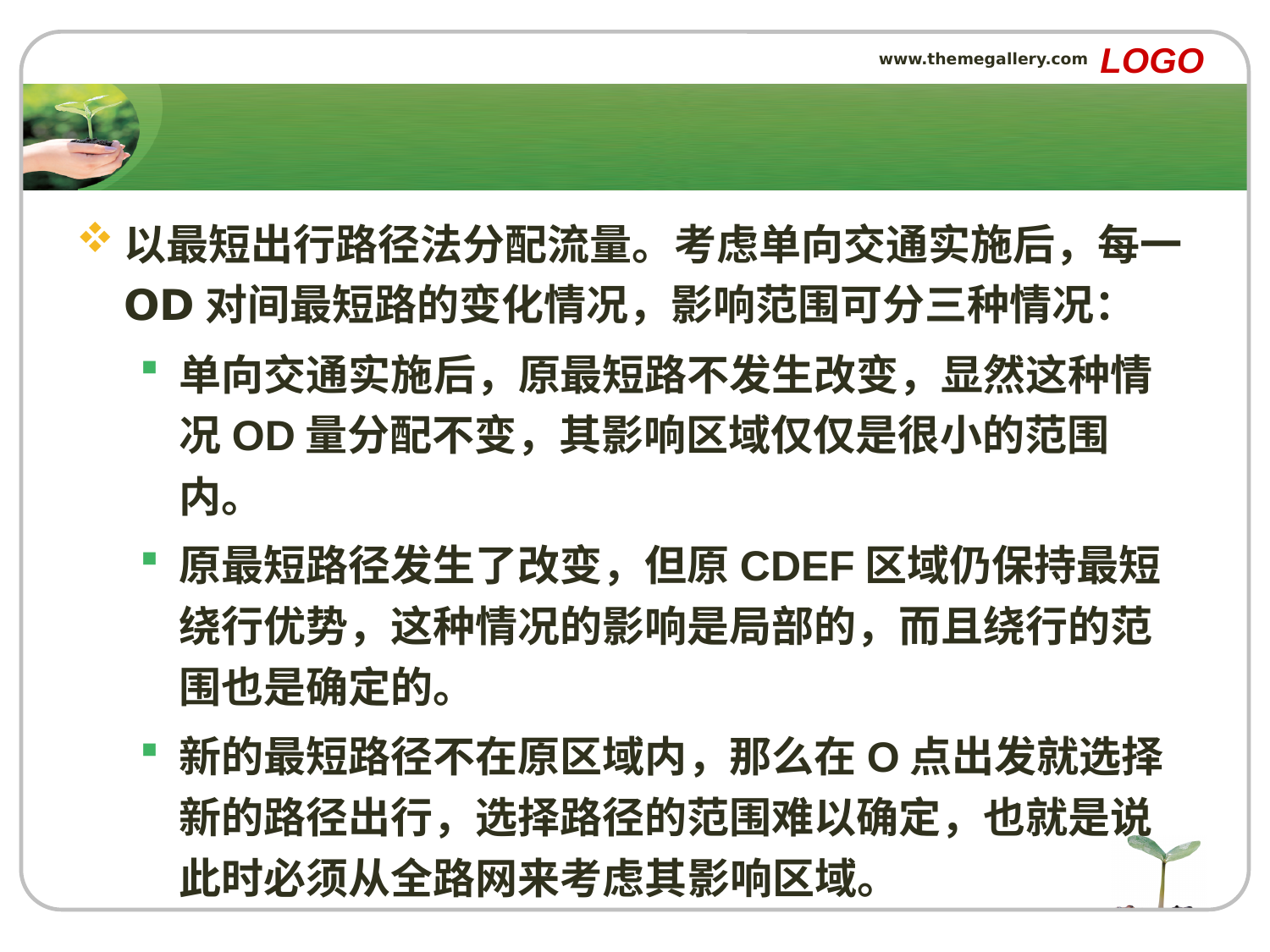

LOGO
www.themegallery.com
#
以最短出行路径法分配流量。考虑单向交通实施后，每一OD对间最短路的变化情况，影响范围可分三种情况：
单向交通实施后，原最短路不发生改变，显然这种情况OD量分配不变，其影响区域仅仅是很小的范围内。
原最短路径发生了改变，但原CDEF区域仍保持最短绕行优势，这种情况的影响是局部的，而且绕行的范围也是确定的。
新的最短路径不在原区域内，那么在O点出发就选择新的路径出行，选择路径的范围难以确定，也就是说此时必须从全路网来考虑其影响区域。